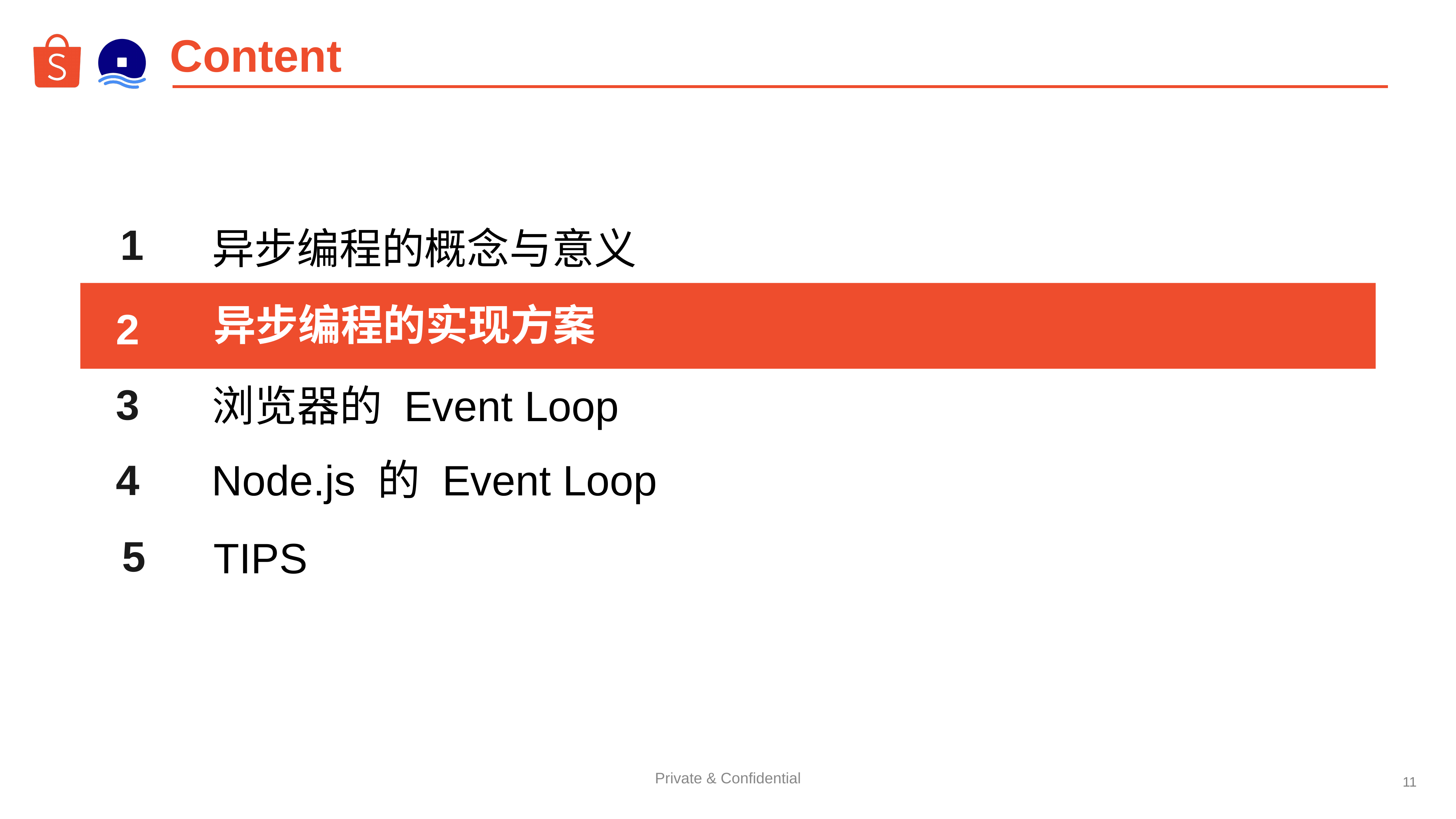

# Content
1
异步编程的概念与意义

异步编程的实现方案
2
3
浏览器的 Event Loop
4
Node.js 的 Event Loop
5
TIPS